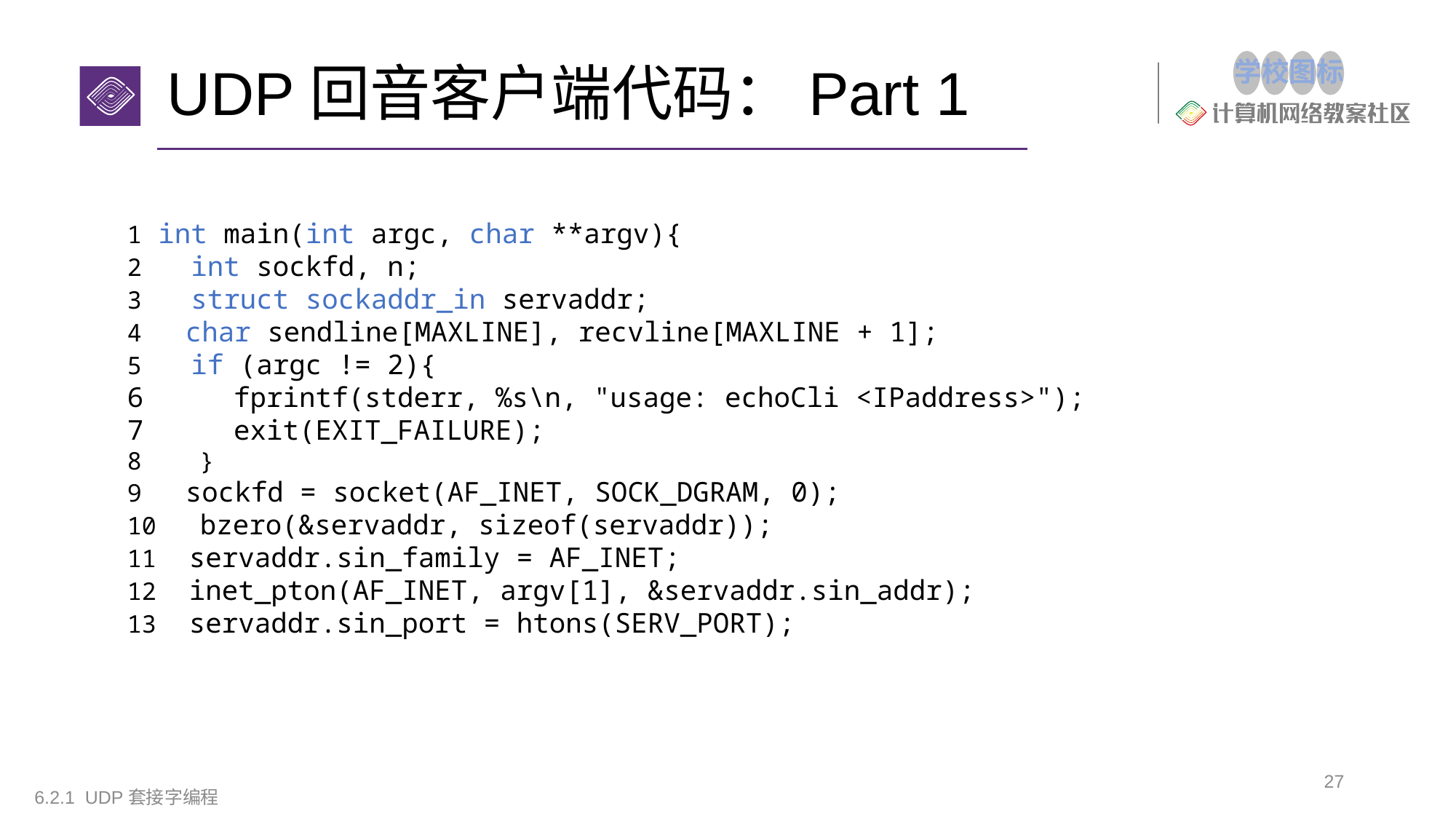

# UDP回音客户端代码：Part 1
1 int main(int argc, char **argv){
2   int sockfd, n;
3   struct sockaddr_in servaddr;
4   char sendline[MAXLINE], recvline[MAXLINE + 1];
5   if (argc != 2){
    fprintf(stderr, %s\n, "usage: echoCli <IPaddress>");
    exit(EXIT_FAILURE);
8    }
9   sockfd = socket(AF_INET, SOCK_DGRAM, 0);
10   bzero(&servaddr, sizeof(servaddr));
11  servaddr.sin_family = AF_INET;
12  inet_pton(AF_INET, argv[1], &servaddr.sin_addr);
13  servaddr.sin_port = htons(SERV_PORT);

27
6.2.1  UDP套接字编程